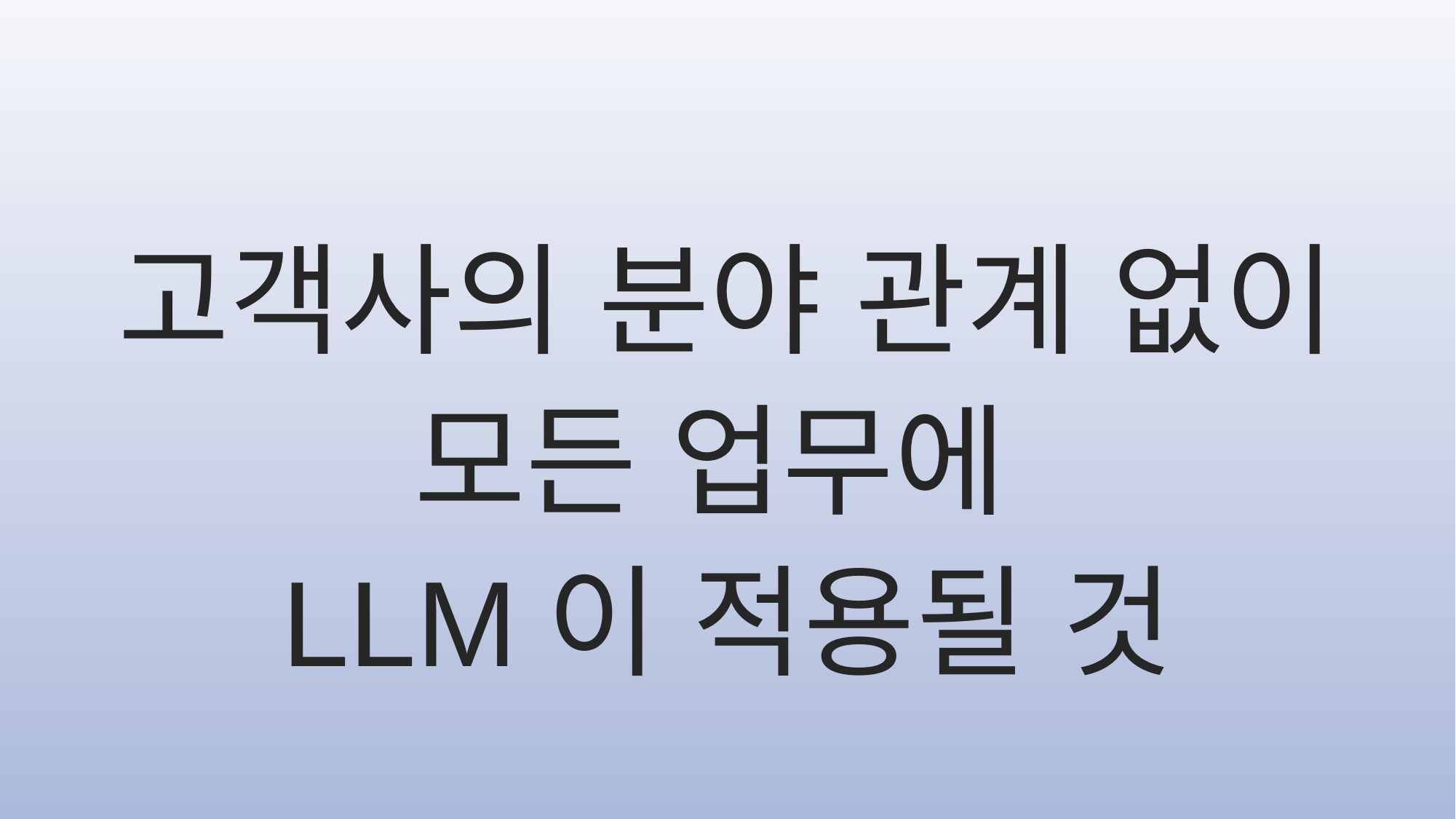

고객사의 분야 관계 없이
모든 업무에
LLM이 적용될 것